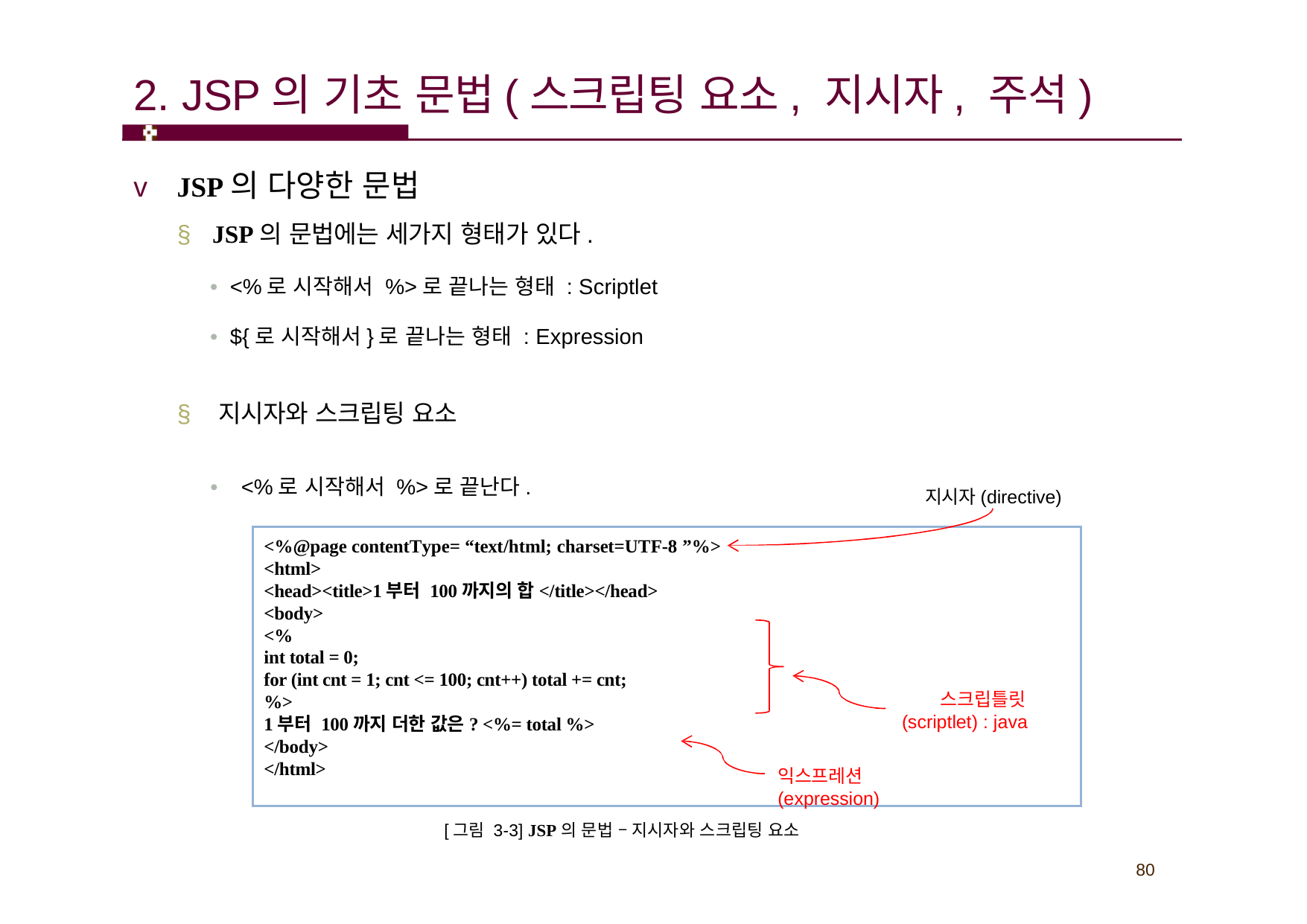

# 2. JSP의 기초 문법(스크립팅 요소, 지시자, 주석)

v	JSP의 다양한 문법
§  JSP의 문법에는 세가지 형태가 있다.

•  <%로 시작해서 %>로 끝나는 형태 : Scriptlet

•  ${로 시작해서}로 끝나는 형태 : Expression

§  지시자와 스크립팅 요소
•	<%로 시작해서 %>로 끝난다.
지시자(directive)

<%@page contentType= “text/html; charset=UTF-8 ”%>
<html>
<head><title>1부터 100까지의 합</title></head>
<body>
<%
int total = 0;
for (int cnt = 1; cnt <= 100; cnt++) total += cnt;
%>
1부터 100까지 더한 값은? <%= total %>
</body>
</html>

스크립틀릿 (scriptlet) : java

익스프레션(expression)

[그림 3-3] JSP의 문법 – 지시자와 스크립팅 요소
80